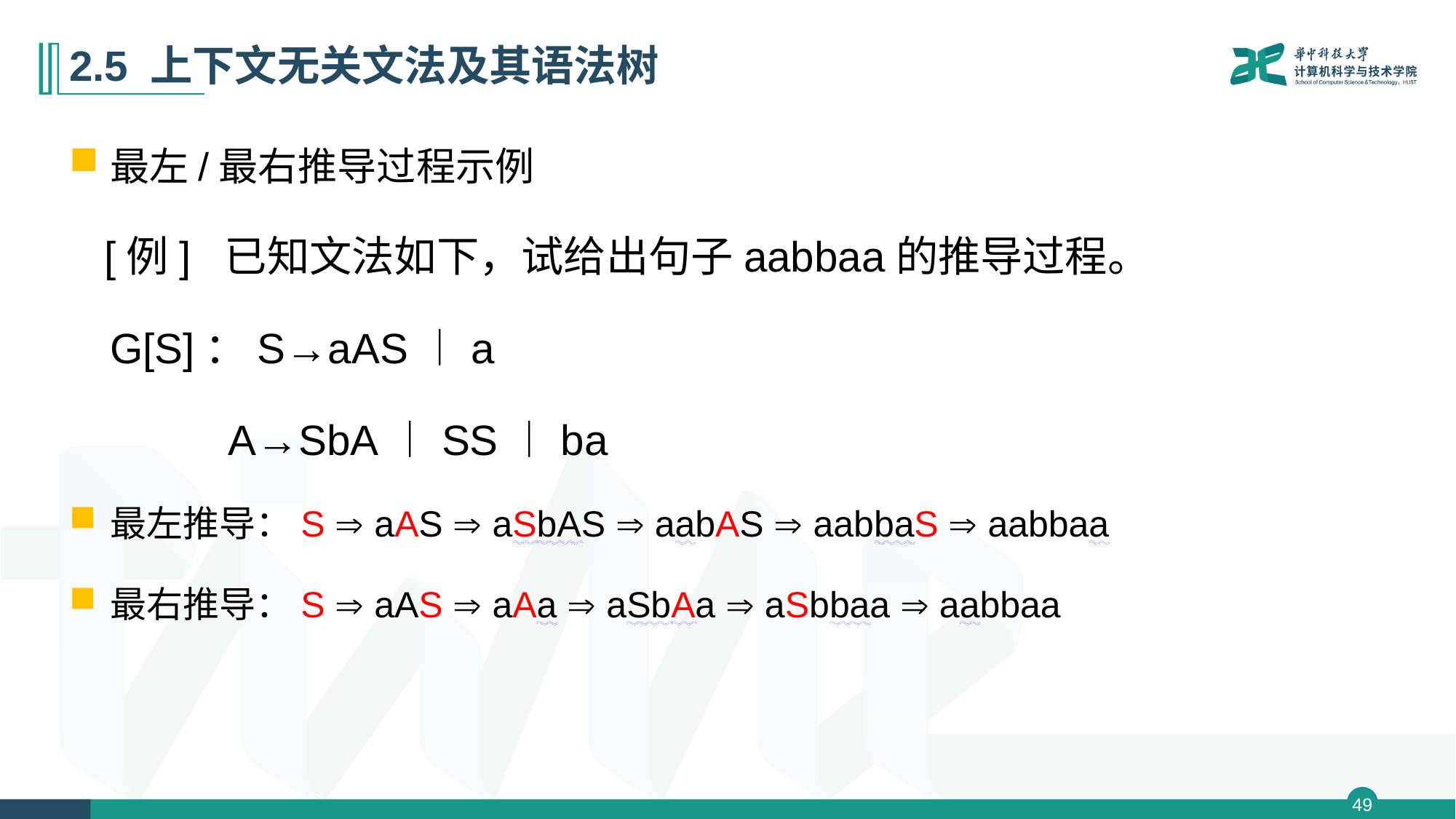

# 2.5 上下文无关文法及其语法树
最左/最右推导过程示例
   [例]  已知文法如下，试给出句子aabbaa的推导过程。
G[S]：S→aAS︱a
          A→SbA︱SS︱ba
最左推导：S ⇒ aAS ⇒ aSbAS ⇒ aabAS ⇒ aabbaS ⇒ aabbaa
最右推导：S ⇒ aAS ⇒ aAa ⇒ aSbAa ⇒ aSbbaa ⇒ aabbaa